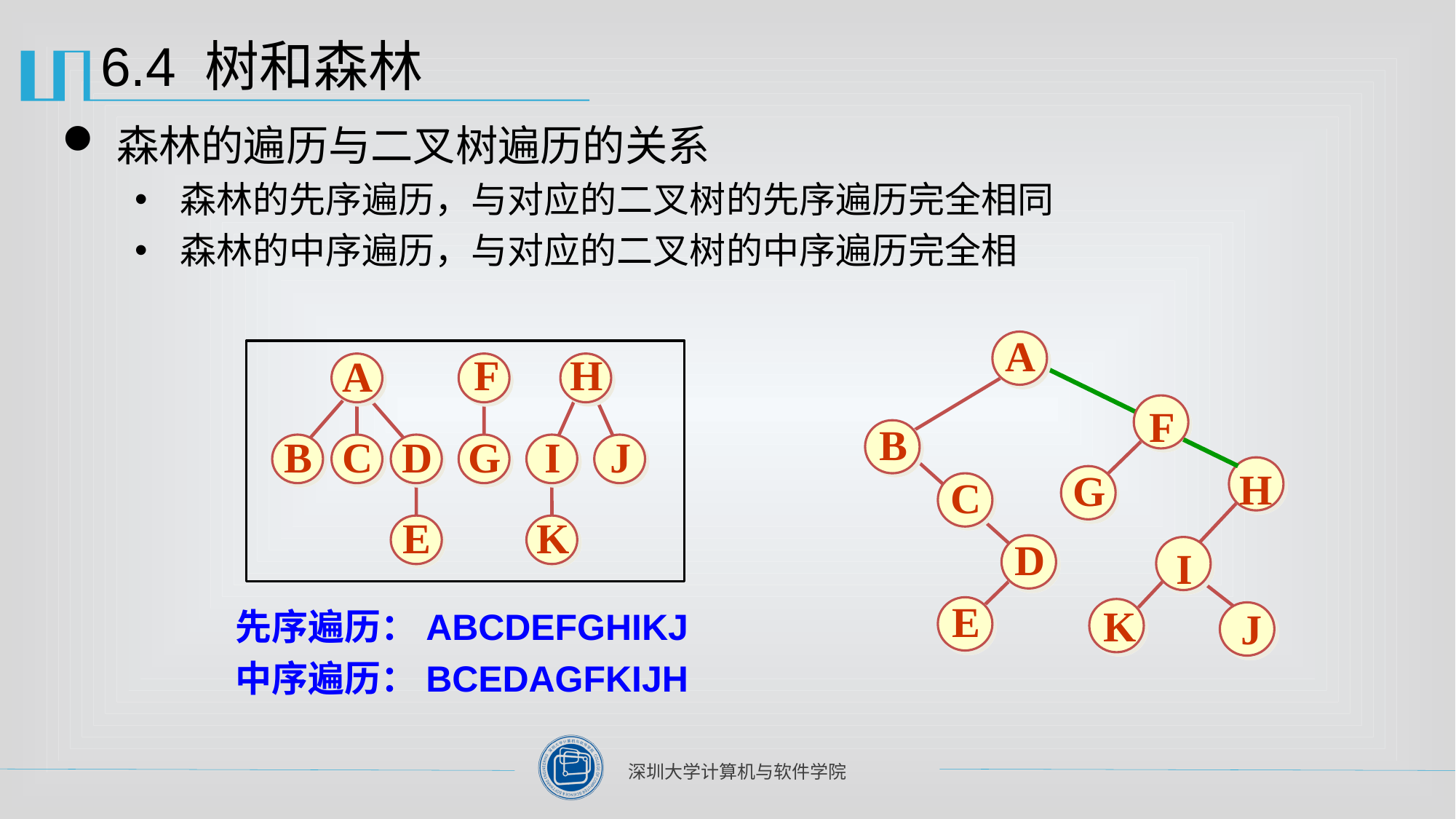

# 6.4 树和森林
森林的遍历与二叉树遍历的关系
森林的先序遍历，与对应的二叉树的先序遍历完全相同
森林的中序遍历，与对应的二叉树的中序遍历完全相

A

F

B

H

G
C

D

I

E
K
J

F
H
A

B
C
D
G
I
J

E
K

先序遍历：ABCDEFGHIKJ
中序遍历：BCEDAGFKIJH
119